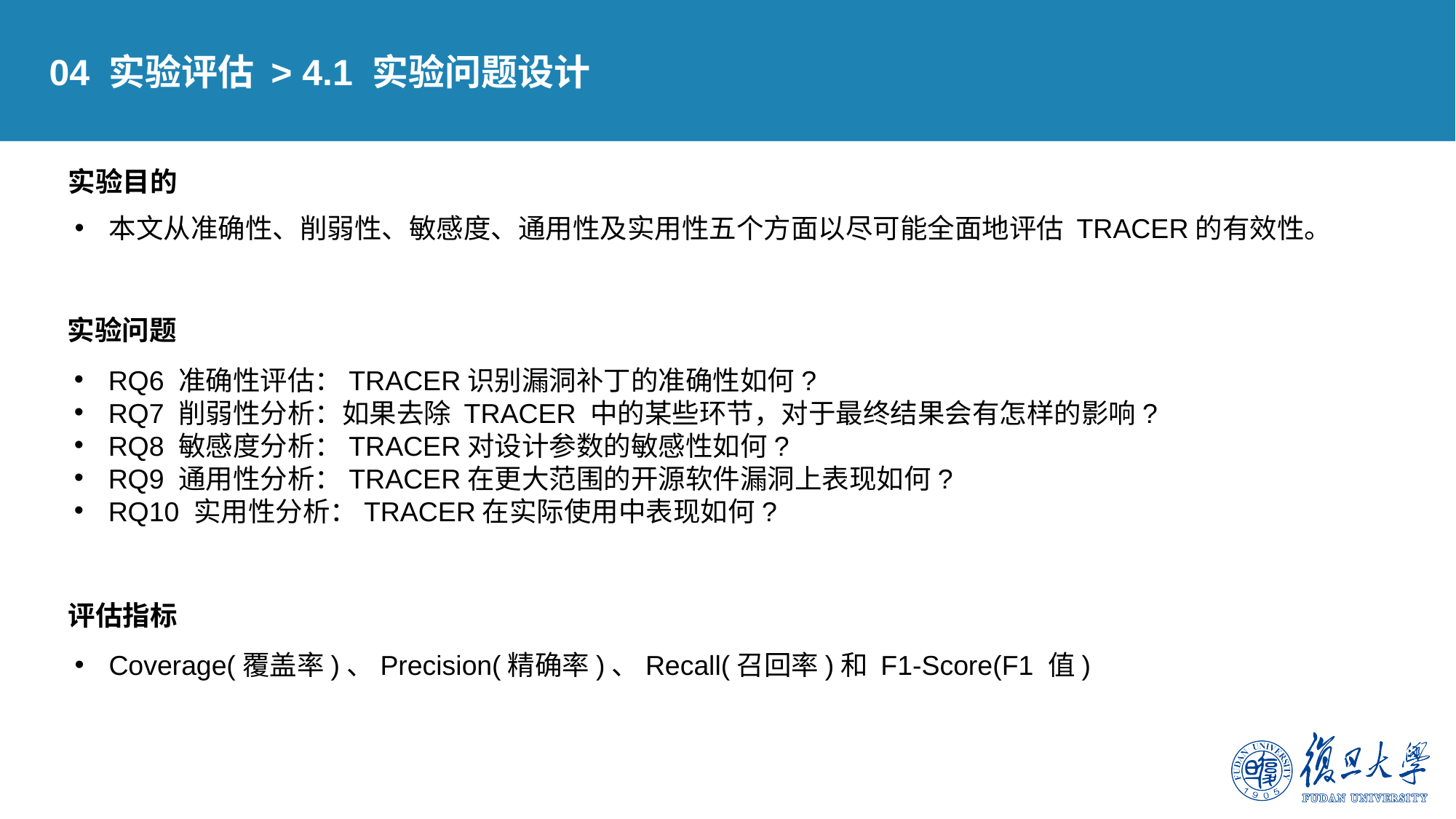

04 实验评估 > 4.1 实验问题设计
实验目的
本文从准确性、削弱性、敏感度、通用性及实用性五个方面以尽可能全面地评估 TRACER的有效性。

实验问题
RQ6 准确性评估：TRACER识别漏洞补丁的准确性如何?
RQ7 削弱性分析：如果去除 TRACER 中的某些环节，对于最终结果会有怎样的影响?
RQ8 敏感度分析：TRACER对设计参数的敏感性如何?
RQ9 通用性分析：TRACER在更大范围的开源软件漏洞上表现如何?
RQ10 实用性分析：TRACER在实际使用中表现如何?
评估指标
Coverage(覆盖率)、Precision(精确率)、Recall(召回率)和 F1-Score(F1 值)